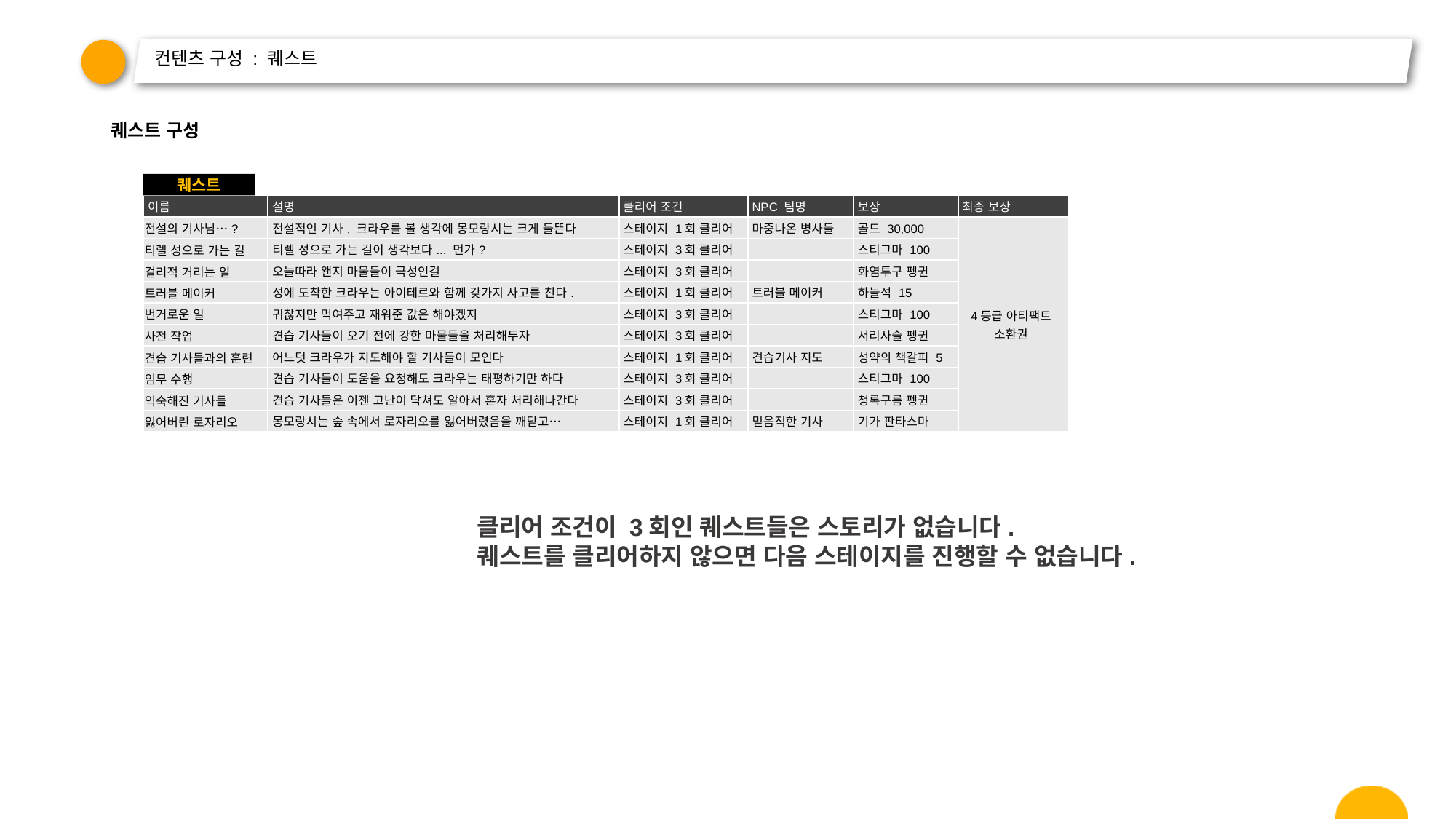

# 컨텐츠 구성 : 퀘스트
퀘스트 구성
퀘스트
| 이름 | 설명 | 클리어 조건 | NPC 팀명 | 보상 | 최종 보상 |
| --- | --- | --- | --- | --- | --- |
| 전설의 기사님…? | 전설적인 기사, 크라우를 볼 생각에 몽모랑시는 크게 들뜬다 | 스테이지 1회 클리어 | 마중나온 병사들 | 골드 30,000 | 4등급 아티팩트 소환권 |
| 티렐 성으로 가는 길 | 티렐 성으로 가는 길이 생각보다... 먼가? | 스테이지 3회 클리어 |  | 스티그마 100 |  |
| 걸리적 거리는 일 | 오늘따라 왠지 마물들이 극성인걸 | 스테이지 3회 클리어 |  | 화염투구 펭귄 |  |
| 트러블 메이커 | 성에 도착한 크라우는 아이테르와 함께 갖가지 사고를 친다. | 스테이지 1회 클리어 | 트러블 메이커 | 하늘석 15 |  |
| 번거로운 일 | 귀찮지만 먹여주고 재워준 값은 해야겠지 | 스테이지 3회 클리어 |  | 스티그마 100 |  |
| 사전 작업 | 견습 기사들이 오기 전에 강한 마물들을 처리해두자 | 스테이지 3회 클리어 |  | 서리사슬 펭귄 |  |
| 견습 기사들과의 훈련 | 어느덧 크라우가 지도해야 할 기사들이 모인다 | 스테이지 1회 클리어 | 견습기사 지도 | 성약의 책갈피 5 |  |
| 임무 수행 | 견습 기사들이 도움을 요청해도 크라우는 태평하기만 하다 | 스테이지 3회 클리어 |  | 스티그마 100 |  |
| 익숙해진 기사들 | 견습 기사들은 이젠 고난이 닥쳐도 알아서 혼자 처리해나간다 | 스테이지 3회 클리어 |  | 청록구름 펭귄 |  |
| 잃어버린 로자리오 | 몽모랑시는 숲 속에서 로자리오를 잃어버렸음을 깨닫고… | 스테이지 1회 클리어 | 믿음직한 기사 | 기가 판타스마 |  |
클리어 조건이 3회인 퀘스트들은 스토리가 없습니다.
퀘스트를 클리어하지 않으면 다음 스테이지를 진행할 수 없습니다.